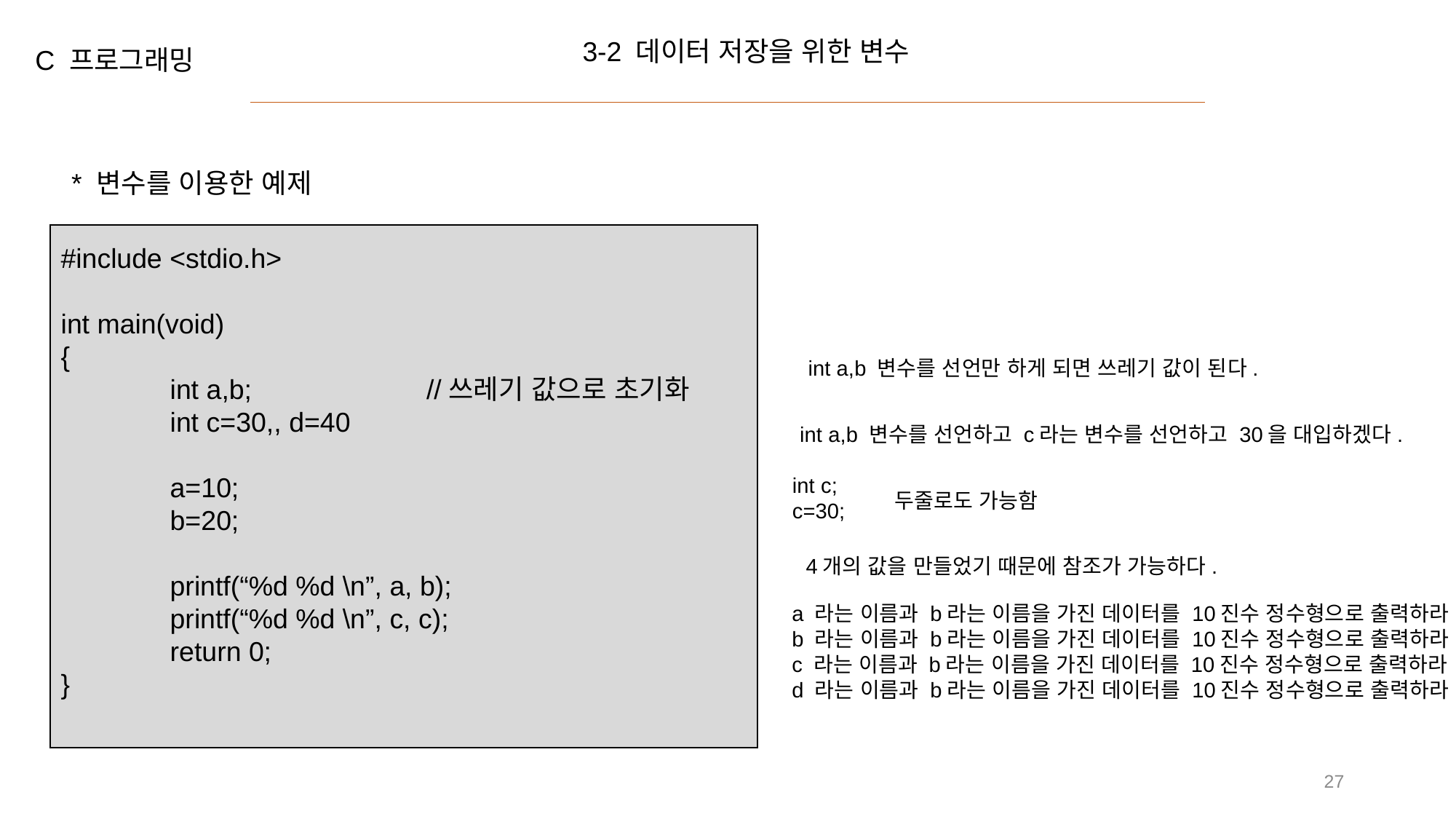

3-2 데이터 저장을 위한 변수
C 프로그래밍
* 변수를 이용한 예제
#include <stdio.h>

int main(void)
{
	int a,b;		     //쓰레기 값으로 초기화
	int c=30,, d=40

	a=10;
	b=20;

	printf(“%d %d \n”, a, b);
	printf(“%d %d \n”, c, c);
	return 0;
}

int a,b 변수를 선언만 하게 되면 쓰레기 값이 된다.
int a,b 변수를 선언하고 c라는 변수를 선언하고 30을 대입하겠다.
int c;
c=30;
두줄로도 가능함
4개의 값을 만들었기 때문에 참조가 가능하다.
a 라는 이름과 b라는 이름을 가진 데이터를 10진수 정수형으로 출력하라
b 라는 이름과 b라는 이름을 가진 데이터를 10진수 정수형으로 출력하라
c 라는 이름과 b라는 이름을 가진 데이터를 10진수 정수형으로 출력하라
d 라는 이름과 b라는 이름을 가진 데이터를 10진수 정수형으로 출력하라

27